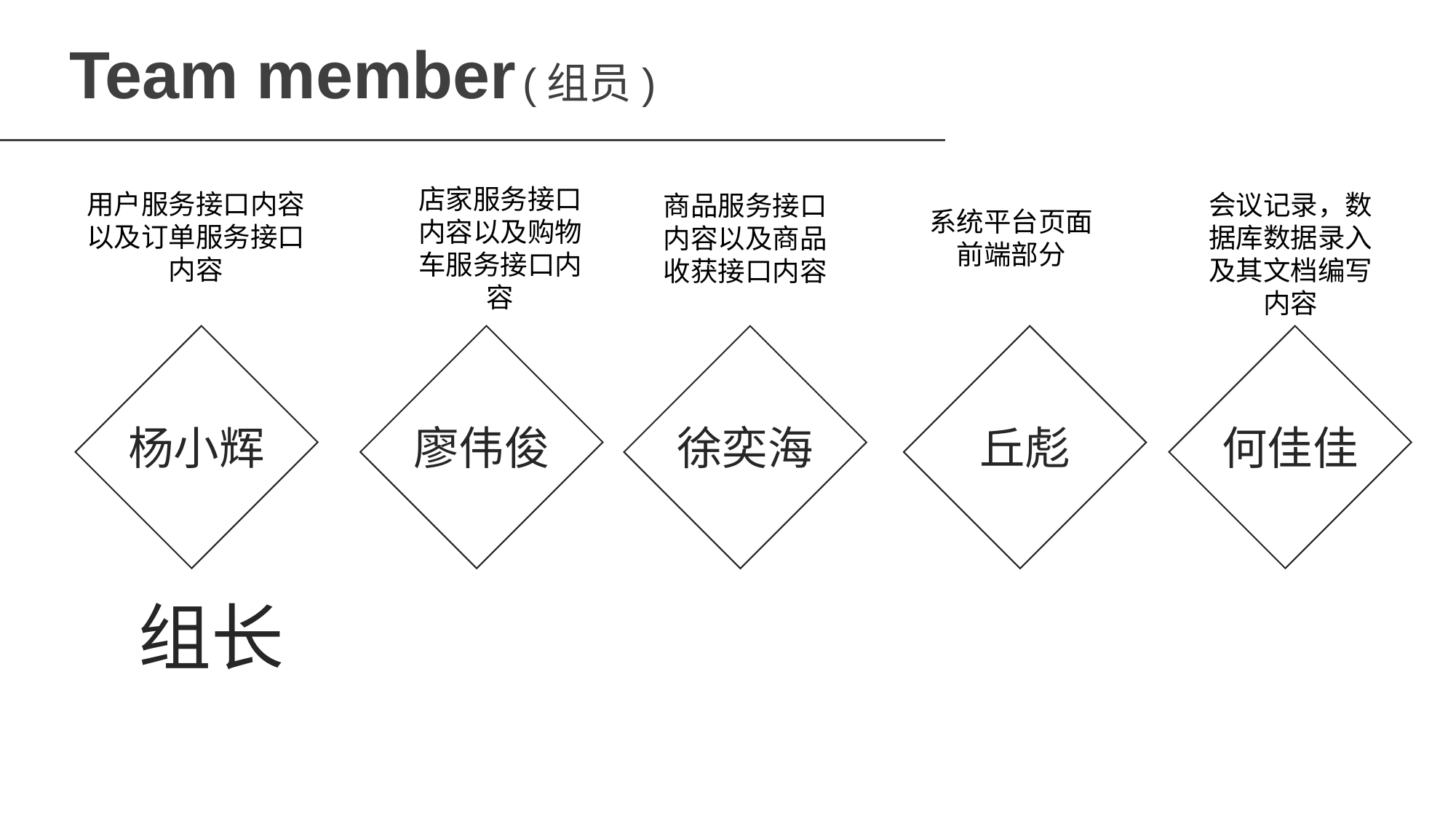

Team member (组员)
店家服务接口内容以及购物车服务接口内容
用户服务接口内容以及订单服务接口内容
会议记录，数据库数据录入及其文档编写内容
商品服务接口内容以及商品收获接口内容
系统平台页面前端部分

丘彪
何佳佳
廖伟俊
杨小辉
徐奕海
组长